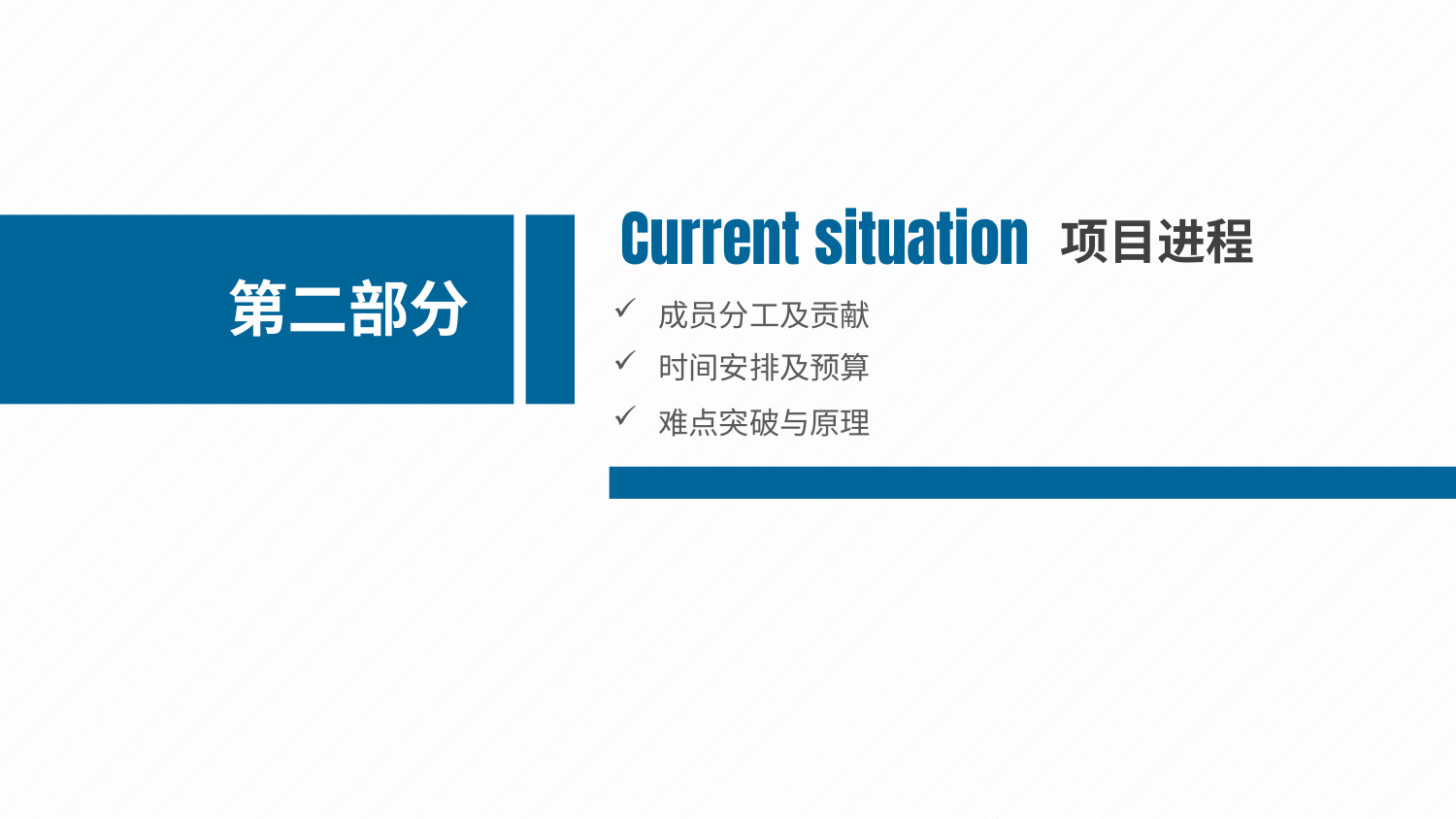

Current situation
项目进程

第二部分
成员分工及贡献
时间安排及预算
难点突破与原理